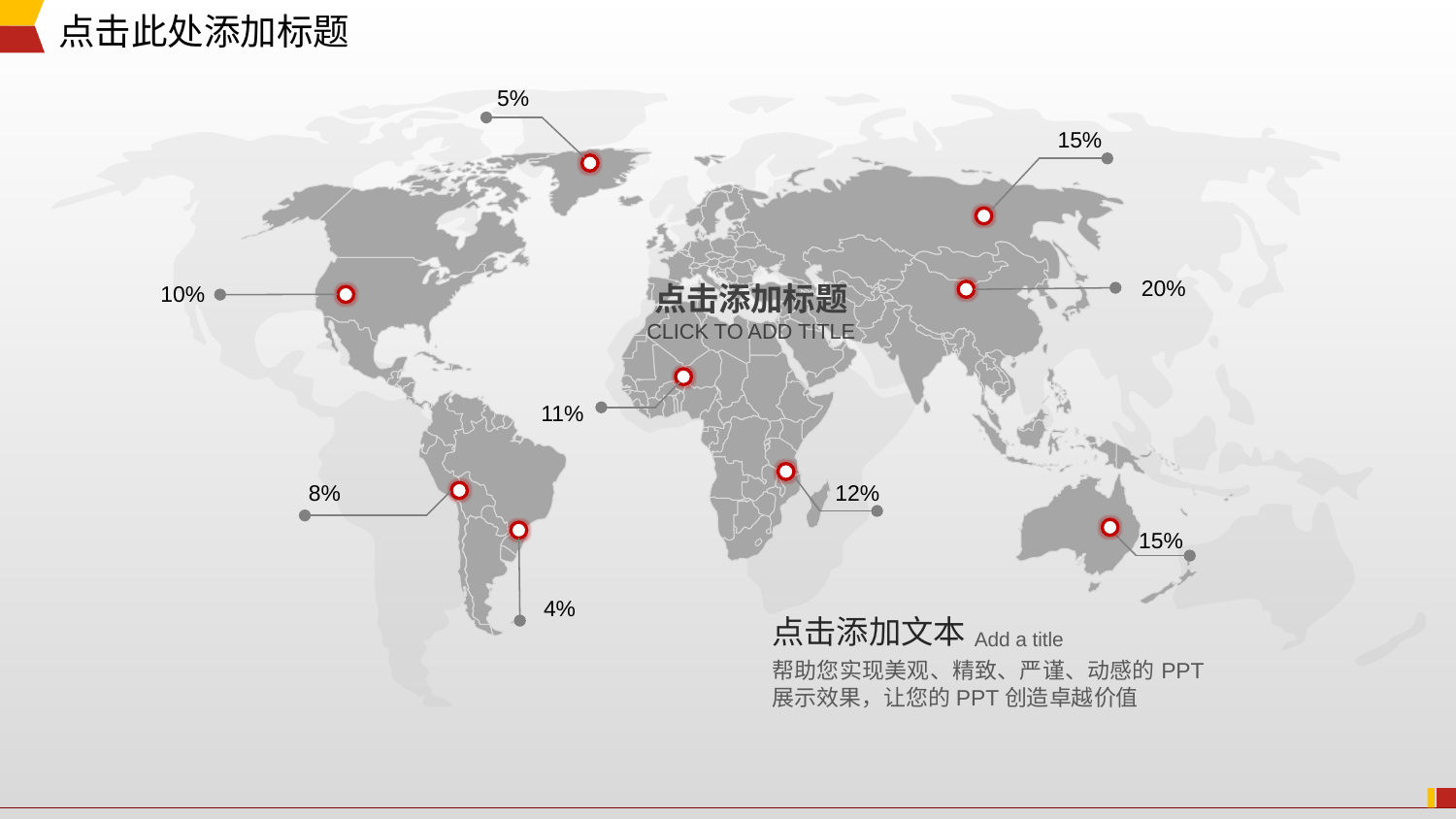

5%

15%

20%

点击添加标题
CLICK TO ADD TITLE

10%

11%

12%
8%

15%

4%
点击添加文本
帮助您实现美观、精致、严谨、动感的PPT展示效果，让您的PPT创造卓越价值
Add a title